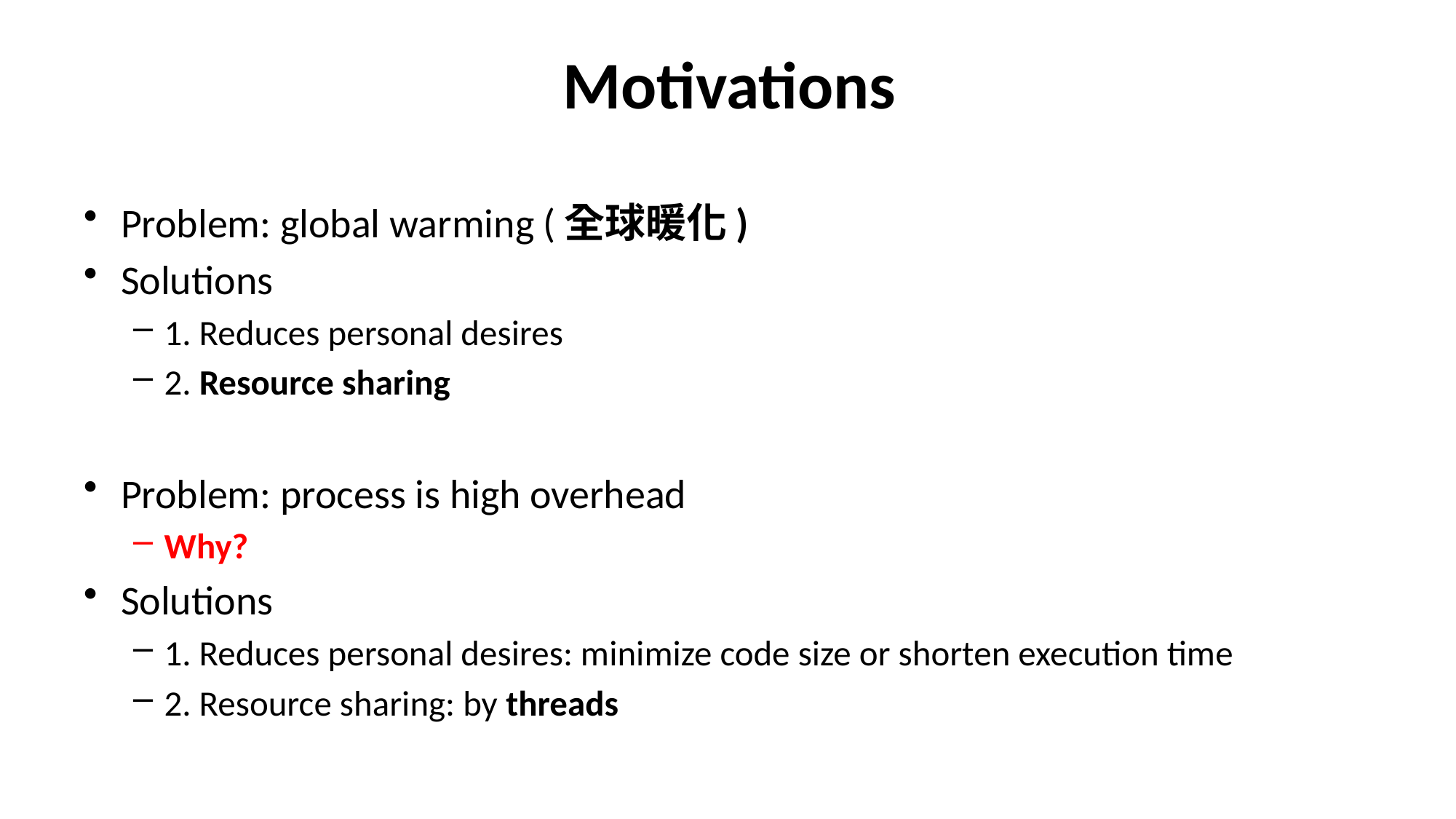

# Motivations
Problem: global warming (全球暖化)
Solutions
1. Reduces personal desires
2. Resource sharing

Problem: process is high overhead
Why?
Solutions
1. Reduces personal desires: minimize code size or shorten execution time
2. Resource sharing: by threads